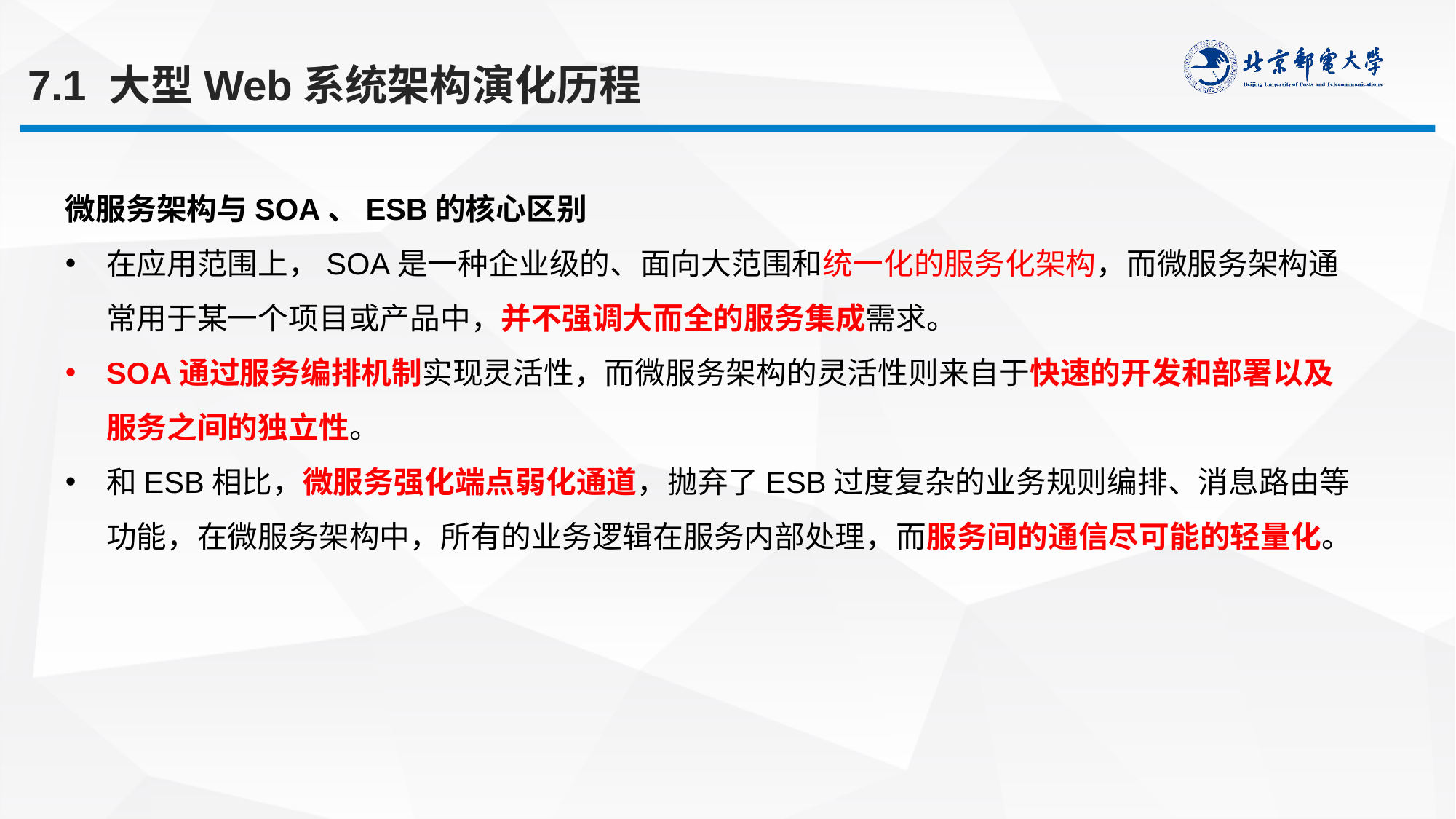

7.1 大型Web系统架构演化历程

微服务架构与SOA、ESB的核心区别
在应用范围上，SOA是一种企业级的、面向大范围和统一化的服务化架构，而微服务架构通常用于某一个项目或产品中，并不强调大而全的服务集成需求。
SOA通过服务编排机制实现灵活性，而微服务架构的灵活性则来自于快速的开发和部署以及服务之间的独立性。
和ESB相比，微服务强化端点弱化通道，抛弃了ESB过度复杂的业务规则编排、消息路由等功能，在微服务架构中，所有的业务逻辑在服务内部处理，而服务间的通信尽可能的轻量化。